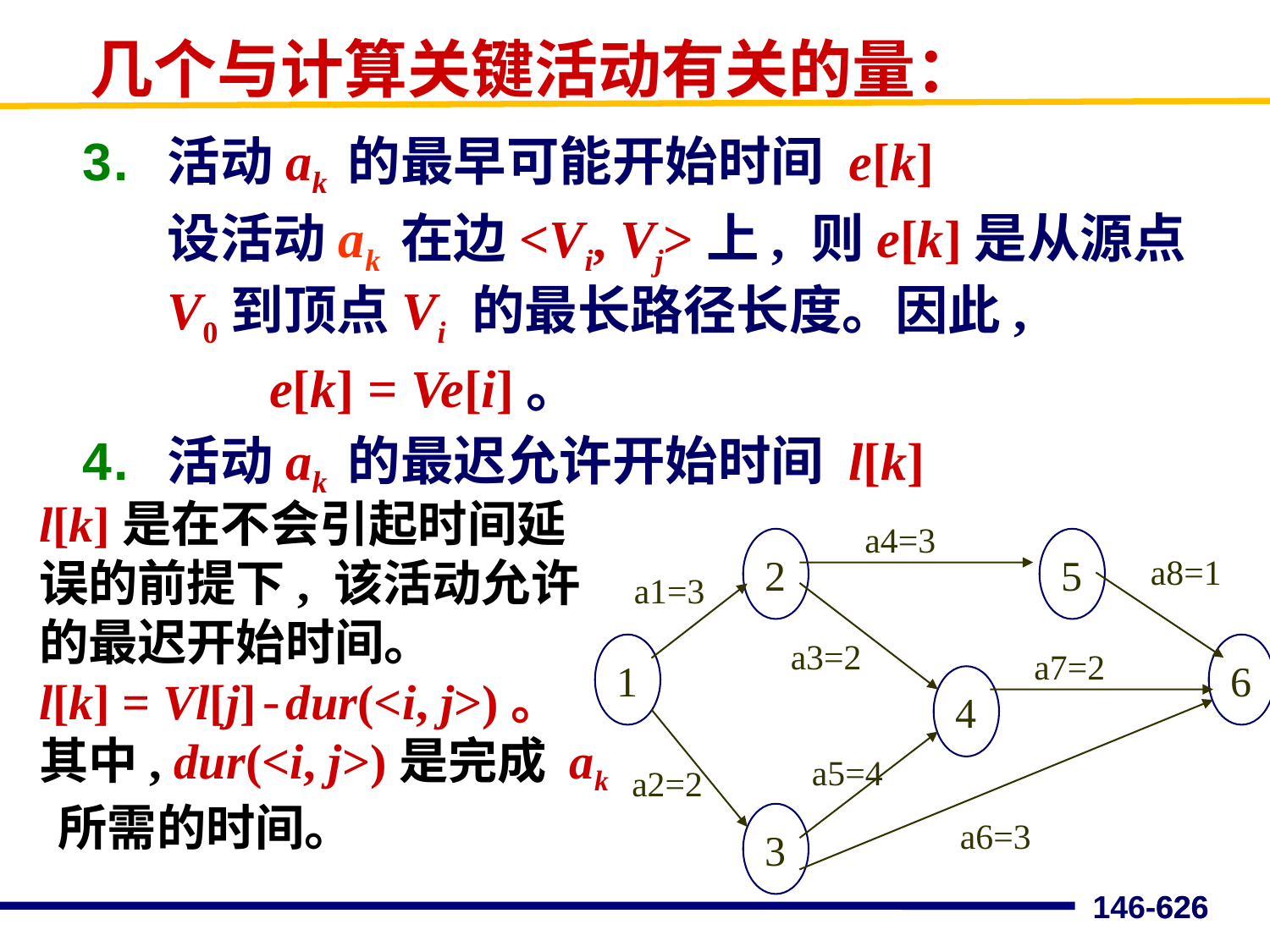

# 几个与计算关键活动有关的量：
活动ak 的最早可能开始时间 e[k]
	设活动ak 在边<Vi, Vj>上, 则e[k]是从源点V0到顶点Vi 的最长路径长度。因此,
              e[k] = Ve[i]。
活动ak 的最迟允许开始时间 l[k]

l[k]是在不会引起时间延误的前提下, 该活动允许的最迟开始时间。
l[k] = Vl[j]-dur(<i, j>)。
其中, dur(<i, j>)是完成 ak  所需的时间。

a4=3
2
5
a8=1
a1=3

a3=2
1
6
a7=2
4

a5=4
a2=2
3
a6=3
626
146-626